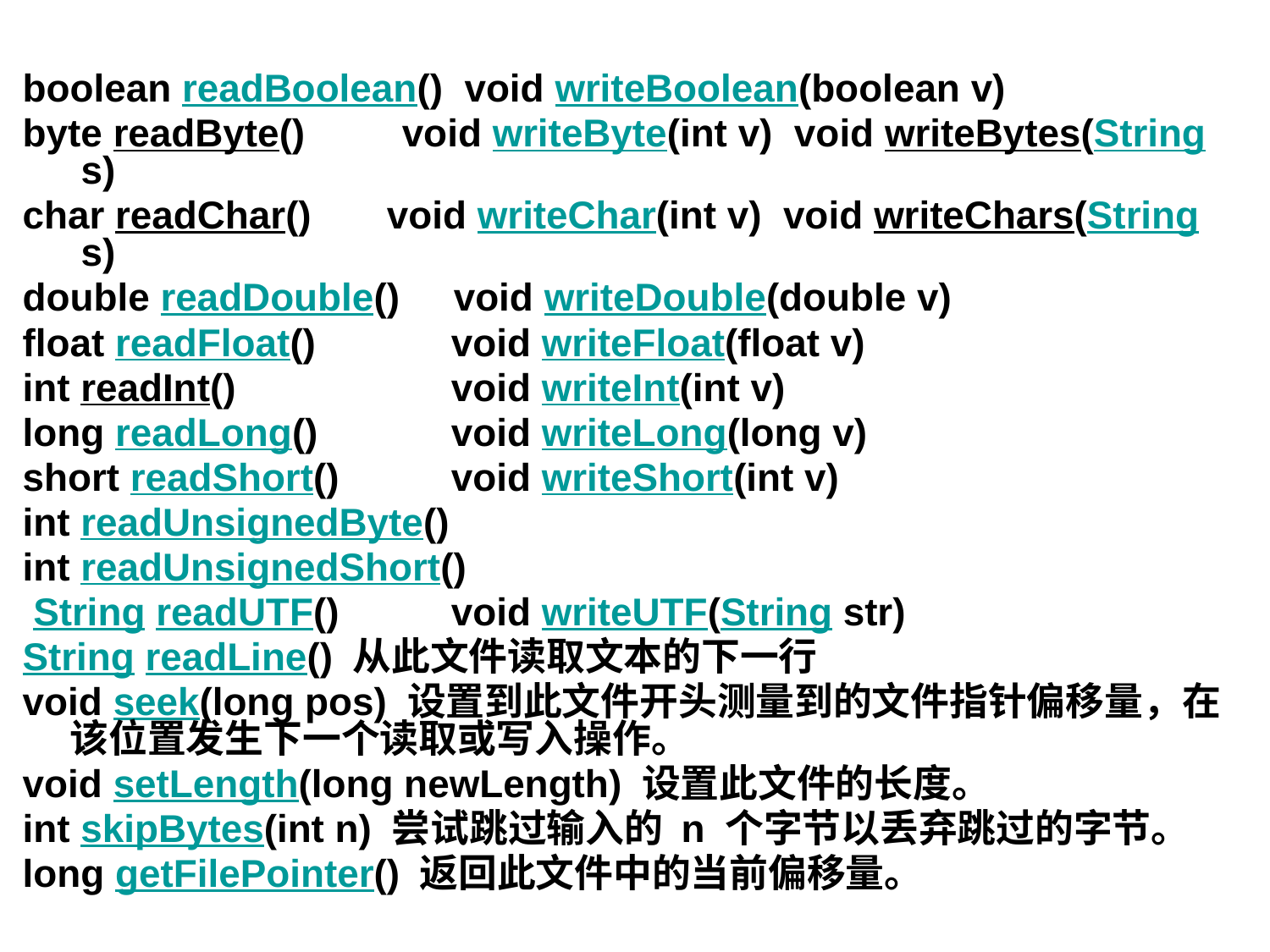

boolean readBoolean()  void writeBoolean(boolean v)
byte readByte()         void writeByte(int v)  void writeBytes(String s)
char readChar()       void writeChar(int v)  void writeChars(String s)
double readDouble()     void writeDouble(double v)
float readFloat()  	void writeFloat(float v)
int readInt() 		void writeInt(int v)
long readLong() 	void writeLong(long v)
short readShort()	void writeShort(int v)
int readUnsignedByte()
int readUnsignedShort()
 String readUTF() 	void writeUTF(String str)
String readLine() 从此文件读取文本的下一行
void seek(long pos) 设置到此文件开头测量到的文件指针偏移量，在该位置发生下一个读取或写入操作。
void setLength(long newLength) 设置此文件的长度。
int skipBytes(int n) 尝试跳过输入的 n 个字节以丢弃跳过的字节。
long getFilePointer() 返回此文件中的当前偏移量。